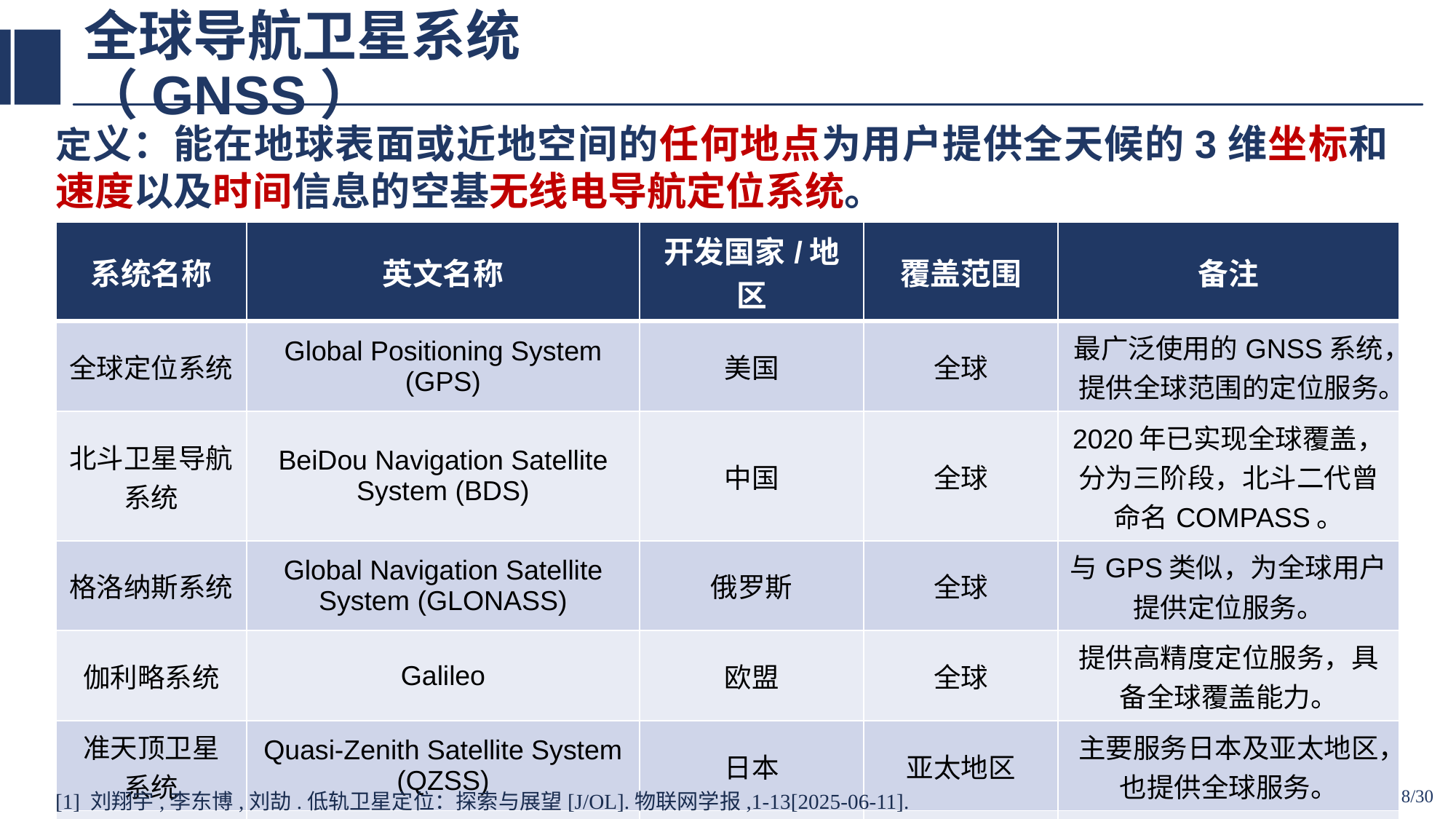

# 全球导航卫星系统（GNSS）
定义：能在地球表面或近地空间的任何地点为用户提供全天候的3维坐标和速度以及时间信息的空基无线电导航定位系统。
| 系统名称 | 英文名称 | 开发国家/地区 | 覆盖范围 | 备注 |
| --- | --- | --- | --- | --- |
| 全球定位系统 | Global Positioning System (GPS) | 美国 | 全球 | 最广泛使用的GNSS系统，提供全球范围的定位服务。 |
| 北斗卫星导航系统 | BeiDou Navigation Satellite System (BDS) | 中国 | 全球 | 2020年已实现全球覆盖，分为三阶段，北斗二代曾命名COMPASS。 |
| 格洛纳斯系统 | Global Navigation Satellite System (GLONASS) | 俄罗斯 | 全球 | 与GPS类似，为全球用户提供定位服务。 |
| 伽利略系统 | Galileo | 欧盟 | 全球 | 提供高精度定位服务，具备全球覆盖能力。 |
| 准天顶卫星 系统 | Quasi-Zenith Satellite System (QZSS) | 日本 | 亚太地区 | 主要服务日本及亚太地区，也提供全球服务。 |
| 印度区域导航卫星系统 | Navigation with Indian Constellation (NAVIC) | 印度 | 印度及周边 | 主要为印度及周边区域提供精确定位服务。 |
8/30
[1] 刘翔宇,李东博,刘劼.低轨卫星定位：探索与展望[J/OL].物联网学报,1-13[2025-06-11].